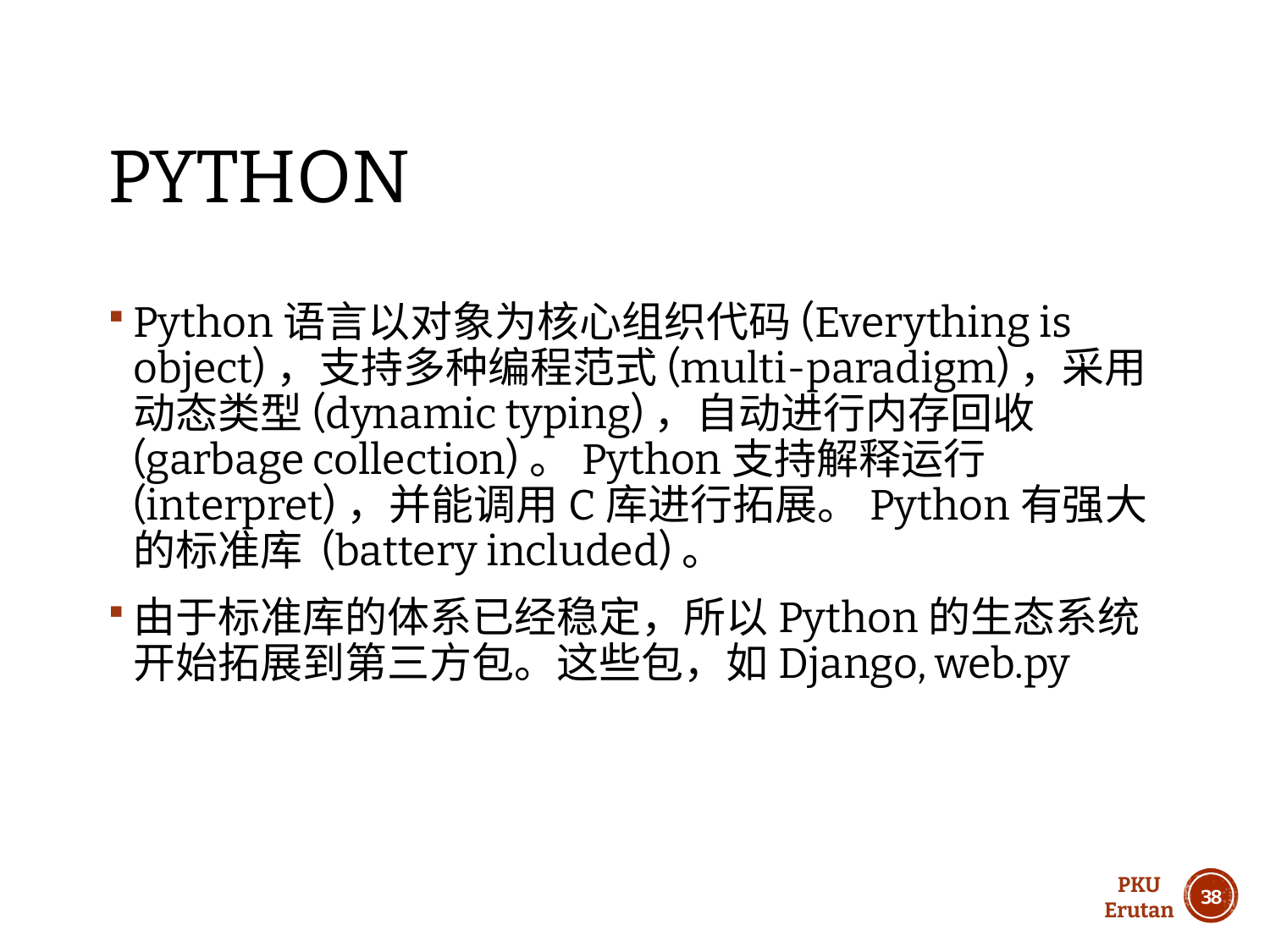

# python
Python语言以对象为核心组织代码(Everything is object)，支持多种编程范式(multi-paradigm)，采用动态类型(dynamic typing)，自动进行内存回收(garbage collection)。Python支持解释运行(interpret)，并能调用C库进行拓展。Python有强大的标准库 (battery included)。
由于标准库的体系已经稳定，所以Python的生态系统开始拓展到第三方包。这些包，如Django, web.py
PKU
Erutan
38